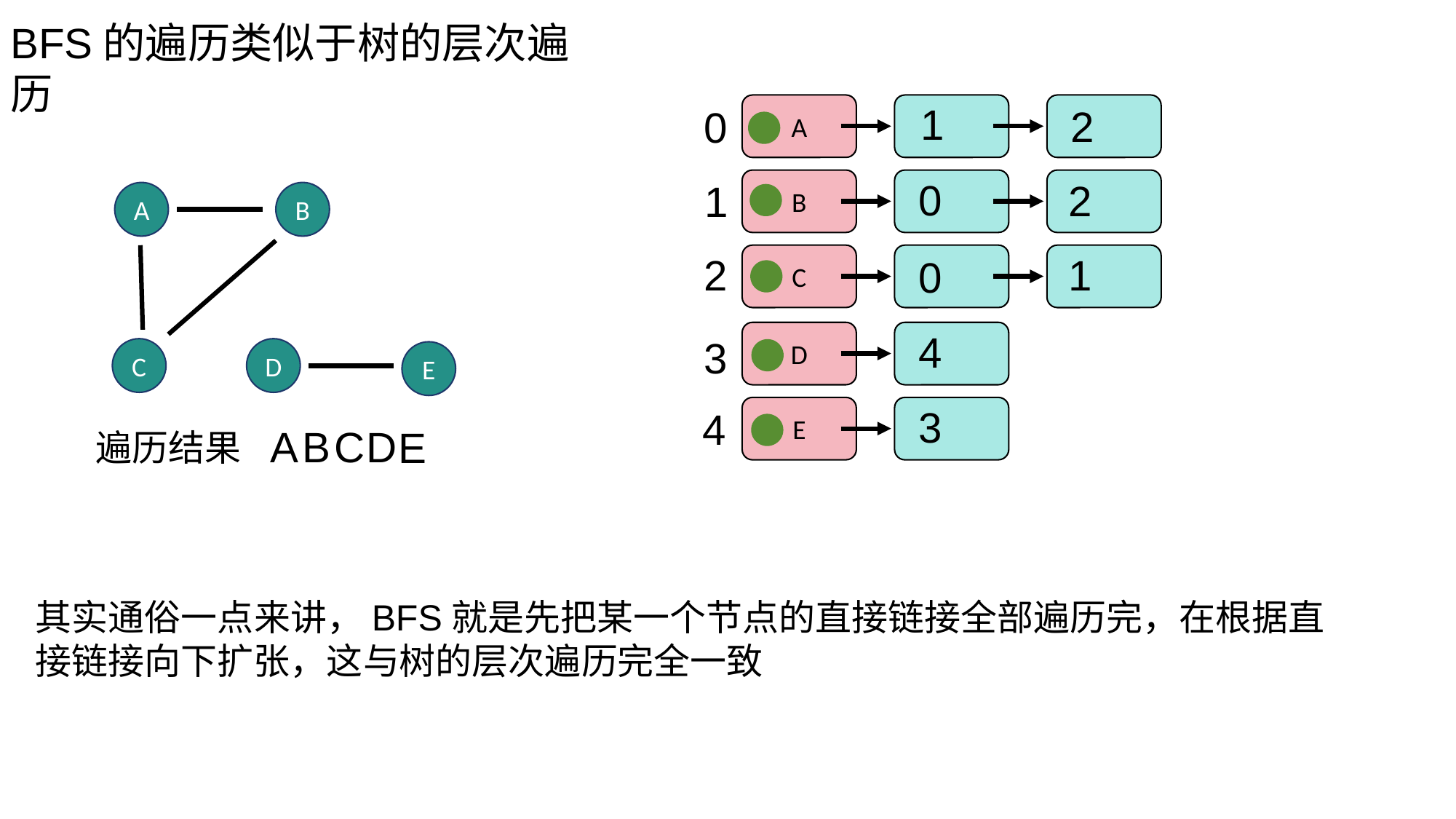

BFS的遍历类似于树的层次遍历
1
2
0
A

0
2
1
B

A
B

1
2
C

0

4
D

3
D
C

E
3
4
E

A
B
C
D
E
遍历结果

其实通俗一点来讲，BFS就是先把某一个节点的直接链接全部遍历完，在根据直接链接向下扩张，这与树的层次遍历完全一致